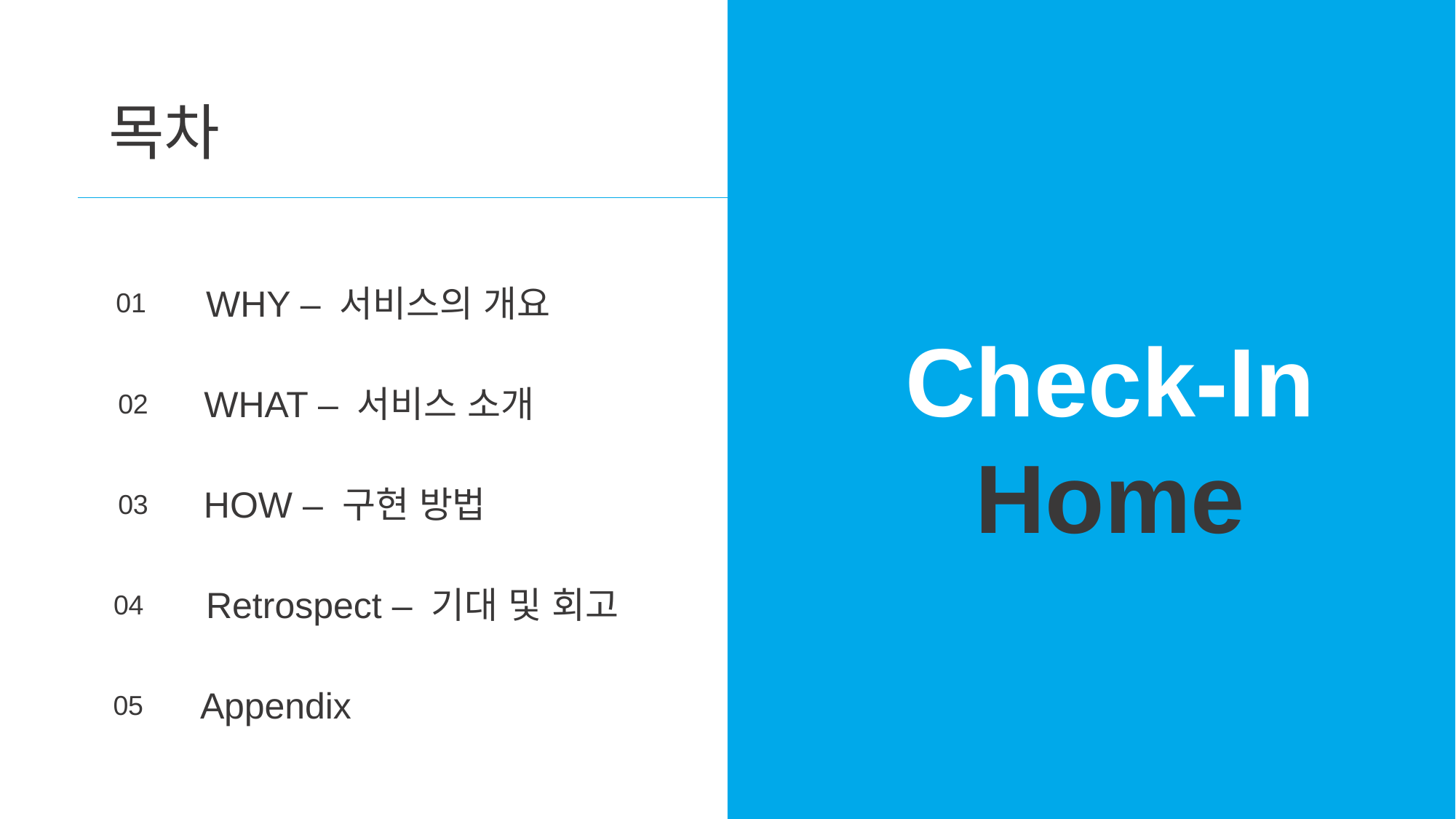

목차
WHY – 서비스의 개요
01
Check-In
Home
WHAT – 서비스 소개
02
HOW – 구현 방법
03
Retrospect – 기대 및 회고
04
Appendix
05